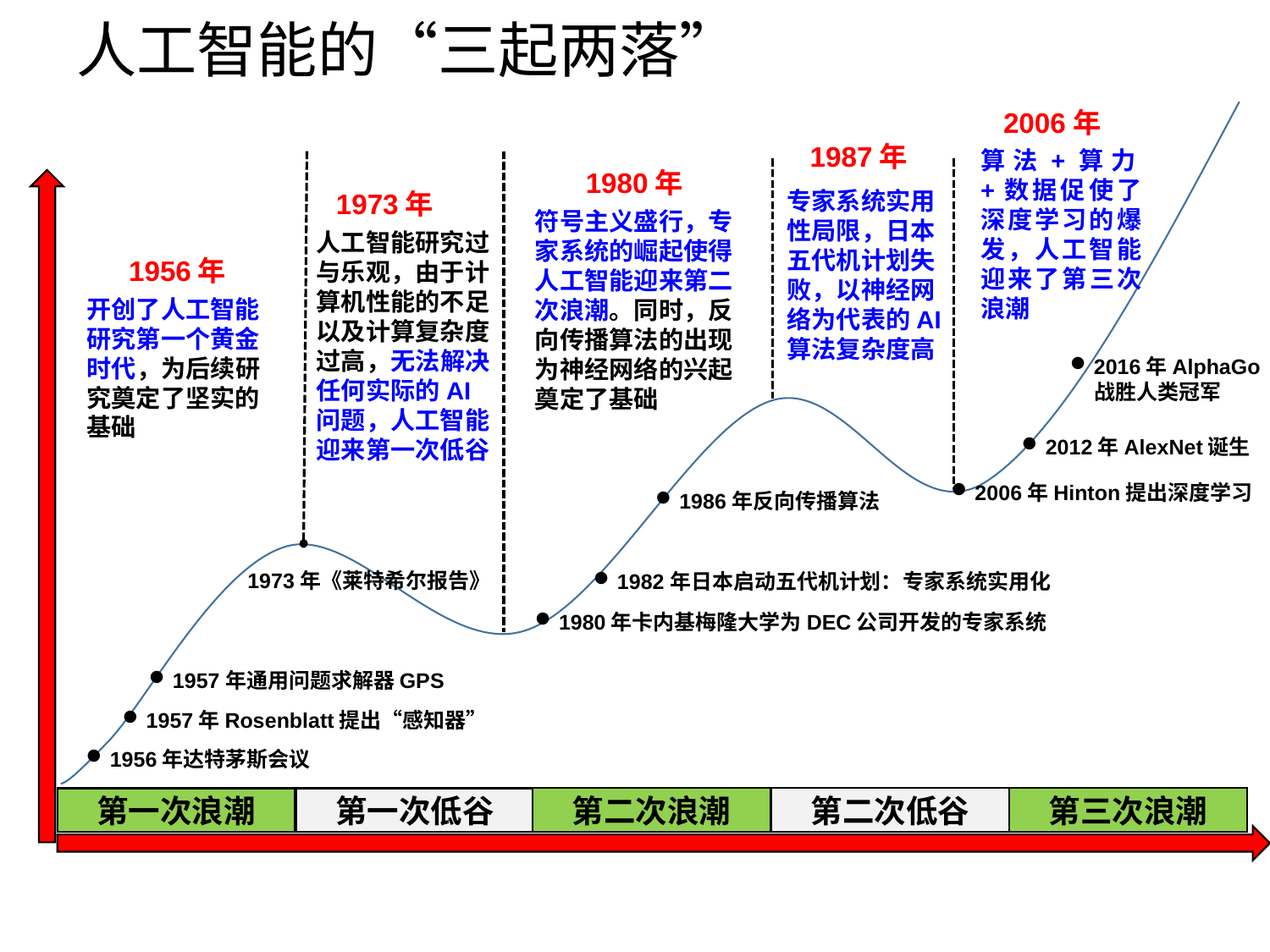

# 人工智能的“三起两落”
2006年

1987年
算法+算力+数据促使了深度学习的爆发，人工智能迎来了第三次浪潮
1980年
专家系统实用性局限，日本五代机计划失败，以神经网络为代表的AI算法复杂度高
1973年
符号主义盛行，专家系统的崛起使得人工智能迎来第二次浪潮。同时，反向传播算法的出现为神经网络的兴起奠定了基础
人工智能研究过与乐观，由于计算机性能的不足以及计算复杂度过高，无法解决任何实际的AI问题，人工智能迎来第一次低谷
1956年
开创了人工智能研究第一个黄金时代，为后续研究奠定了坚实的基础
2016年AlphaGo
    战胜人类冠军
2012年AlexNet诞生
2006年Hinton提出深度学习
1986年反向传播算法

1973年《莱特希尔报告》
1982年日本启动五代机计划：专家系统实用化
1980年卡内基梅隆大学为DEC公司开发的专家系统
1957年通用问题求解器GPS
1957年Rosenblatt提出“感知器”
1956年达特茅斯会议
第二次浪潮
第二次低谷
第三次浪潮
第一次浪潮
第一次低谷